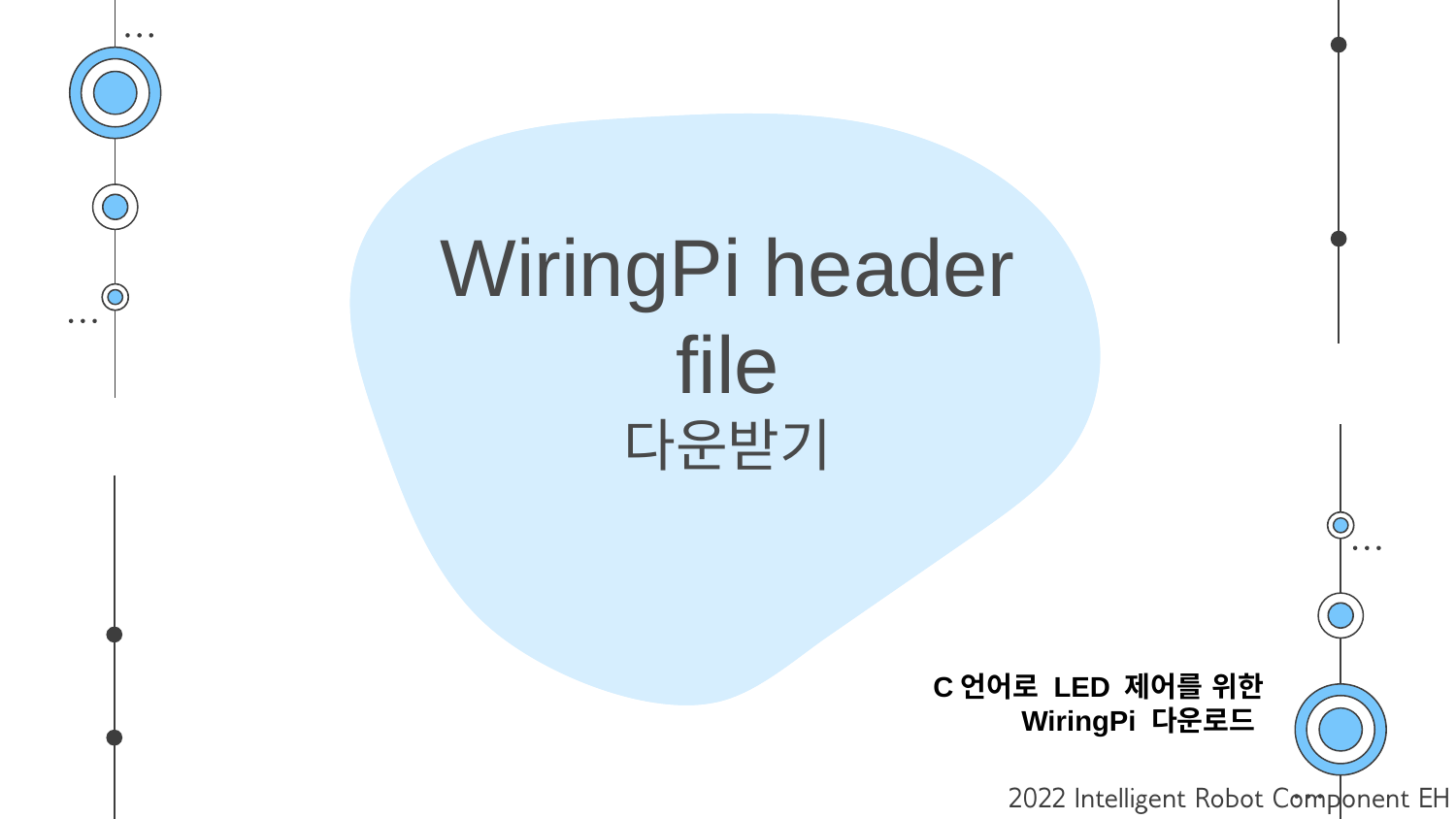

# WiringPi header file 다운받기
C언어로 LED 제어를 위한 WiringPi 다운로드
2022 Intelligent Robot Component EH